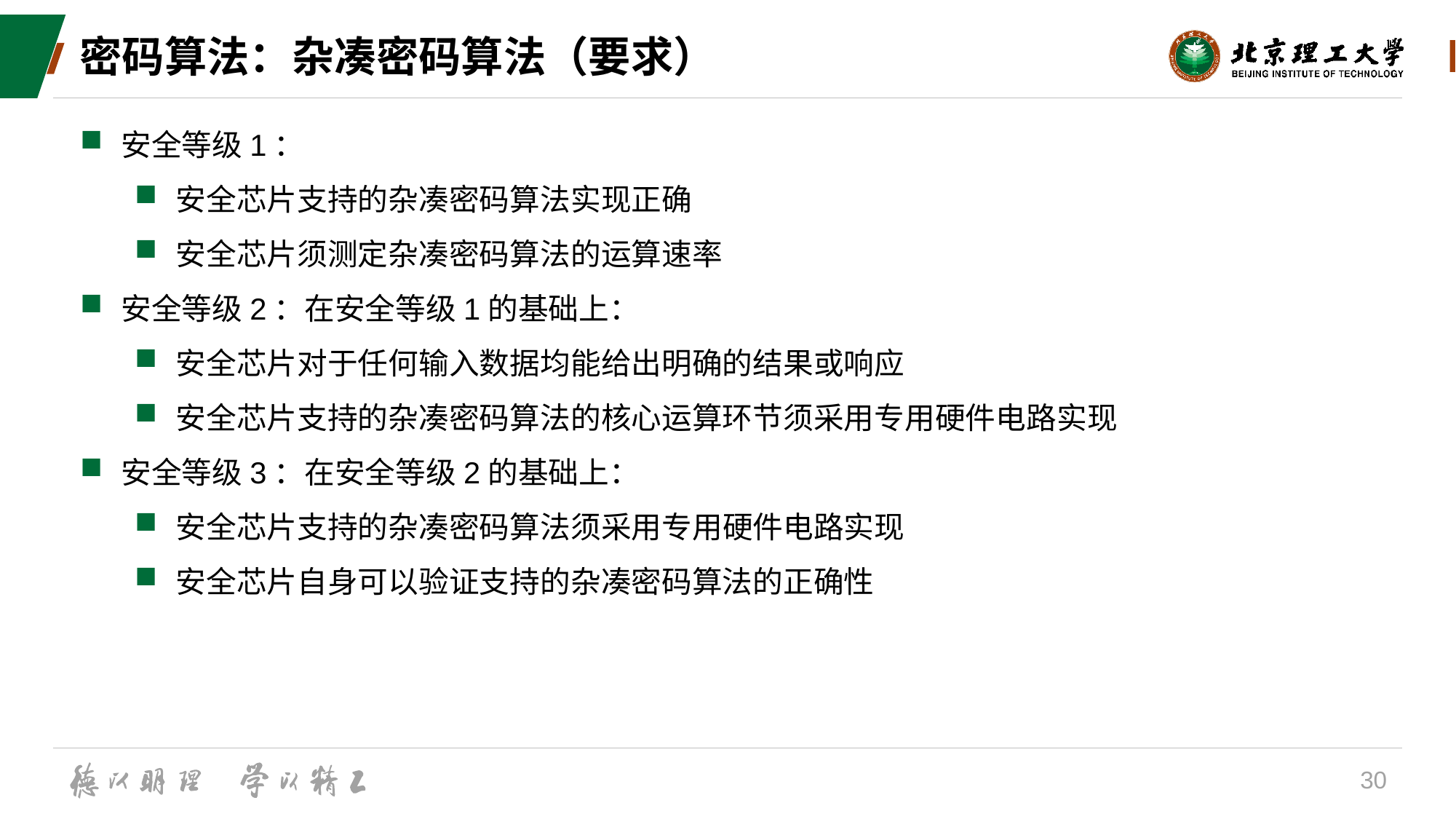

# 密码算法：杂凑密码算法（要求）
安全等级1：
安全芯片支持的杂凑密码算法实现正确
安全芯片须测定杂凑密码算法的运算速率
安全等级2：在安全等级1的基础上：
安全芯片对于任何输入数据均能给出明确的结果或响应
安全芯片支持的杂凑密码算法的核心运算环节须采用专用硬件电路实现
安全等级3：在安全等级2的基础上：
安全芯片支持的杂凑密码算法须采用专用硬件电路实现
安全芯片自身可以验证支持的杂凑密码算法的正确性